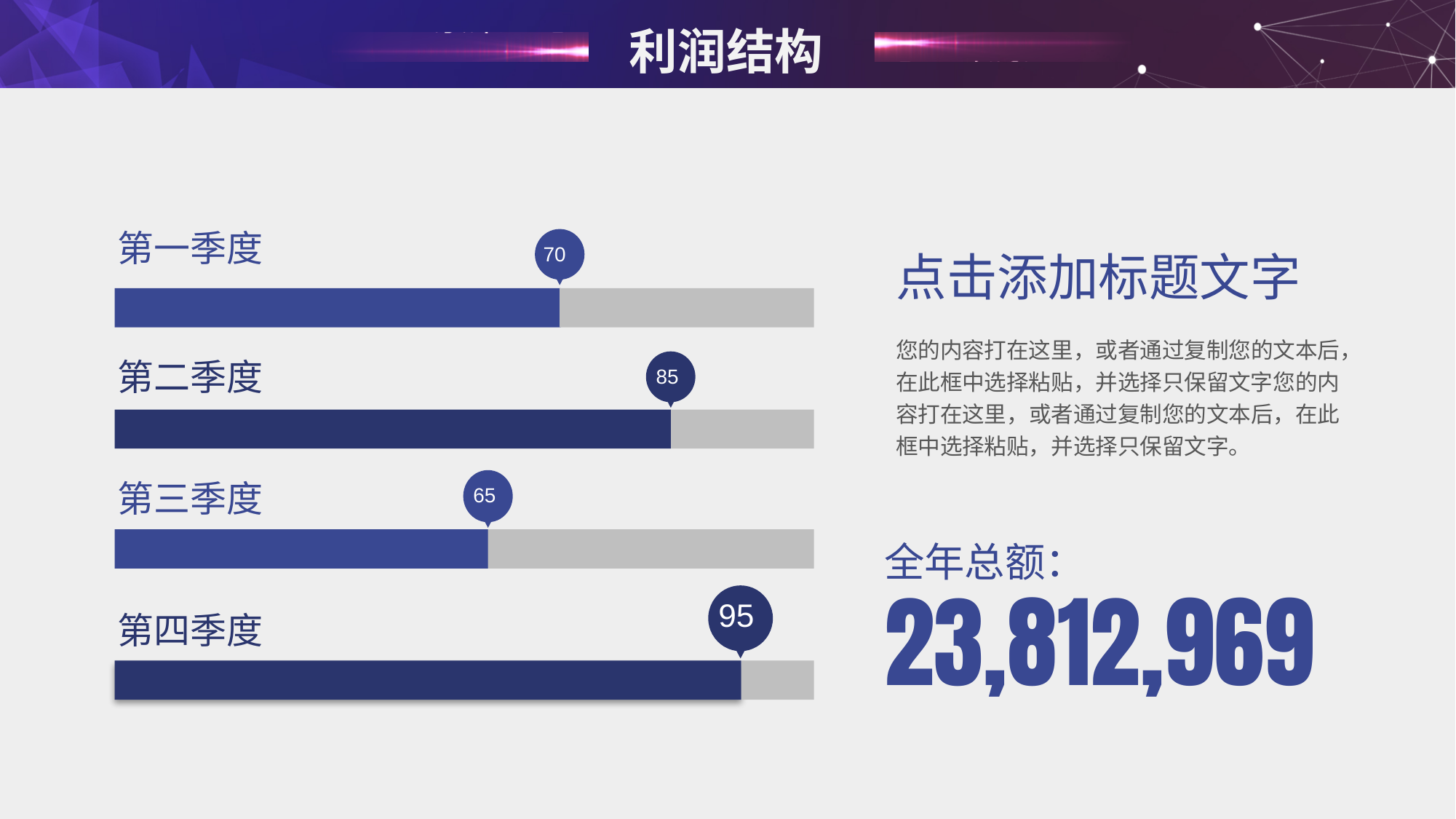

利润结构
第一季度

70
点击添加标题文字
您的内容打在这里，或者通过复制您的文本后，在此框中选择粘贴，并选择只保留文字您的内容打在这里，或者通过复制您的文本后，在此框中选择粘贴，并选择只保留文字。
第二季度

85
第三季度

65
全年总额：
23,812,969

95
第四季度

延迟付